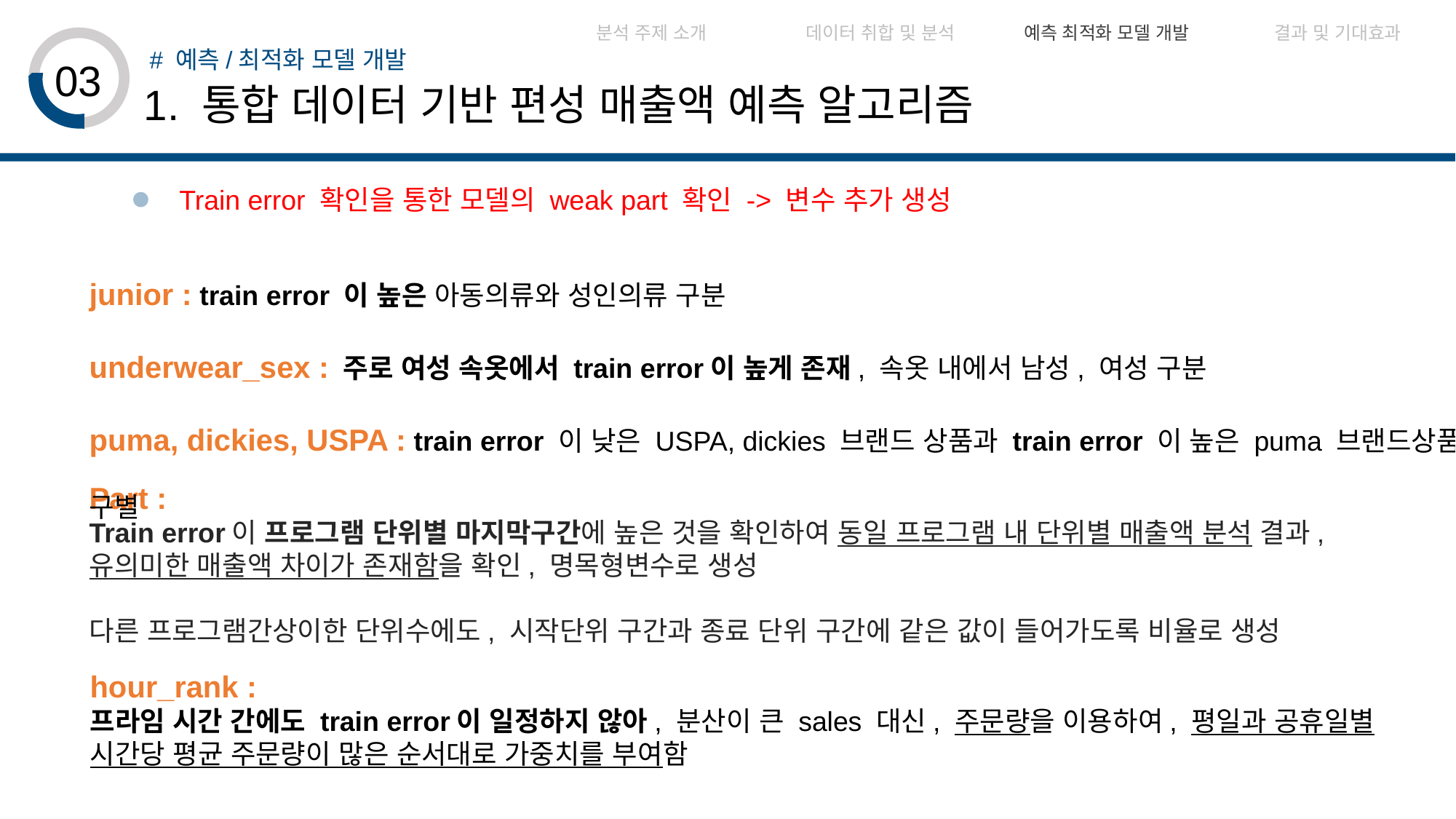

| 분석 주제 소개 | 데이터 취합 및 분석 | 예측 최적화 모델 개발 | 결과 및 기대효과 |  |
| --- | --- | --- | --- | --- |

# 예측/최적화 모델 개발

03
1. 통합 데이터 기반 편성 매출액 예측 알고리즘

Train error 확인을 통한 모델의 weak part 확인 -> 변수 추가 생성

junior : train error 이 높은 아동의류와 성인의류 구분
underwear_sex : 주로 여성 속옷에서 train error이 높게 존재, 속옷 내에서 남성, 여성 구분
puma, dickies, USPA : train error 이 낮은 USPA, dickies 브랜드 상품과 train error 이 높은 puma 브랜드상품 구별
Part :
Train error이 프로그램 단위별 마지막구간에 높은 것을 확인하여 동일 프로그램 내 단위별 매출액 분석 결과,
유의미한 매출액 차이가 존재함을 확인, 명목형변수로 생성

다른 프로그램간상이한 단위수에도, 시작단위 구간과 종료 단위 구간에 같은 값이 들어가도록 비율로 생성
hour_rank :
프라임 시간 간에도 train error이 일정하지 않아, 분산이 큰 sales 대신, 주문량을 이용하여, 평일과 공휴일별 시간당 평균 주문량이 많은 순서대로 가중치를 부여함